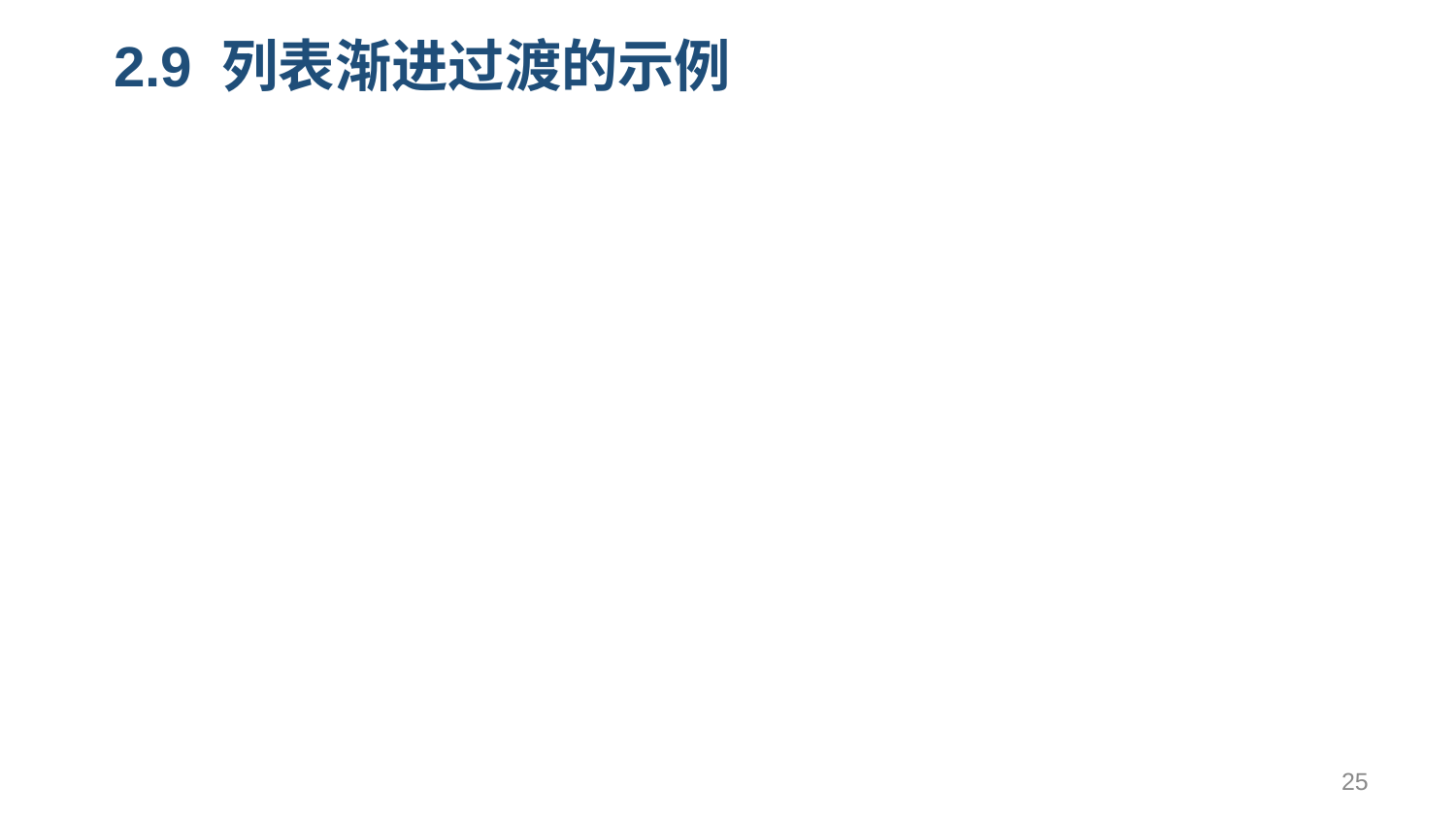

# 2.9 列表渐进过渡的示例

				computed: {
					computedList: function() {
						var vm = this
						return this.list.filter(function(item) {
							return item.msg.toLowerCase().indexOf(vm.query.toLowerCase()) !== -1
						})
					}
				},
				methods: {
					beforeEnter: function(el) {
						el.style.opacity = 0
						el.style.height = 0
					},
					enter: function(el, done) {
						var delay = el.dataset.index * 150
						setTimeout(function() {
							Velocity(
								el, { opacity: 1, height: '1.6em' }, { complete: done }
							)
						}, delay)
					},
					leave: function(el, done) {
						var delay = el.dataset.index * 150
						setTimeout(function() {
							Velocity(
								el, { opacity: 0, height: 0 }, { complete: done }
							)
						}, delay)
					}
				}
			})
		</script>
	</body>
</html>
25